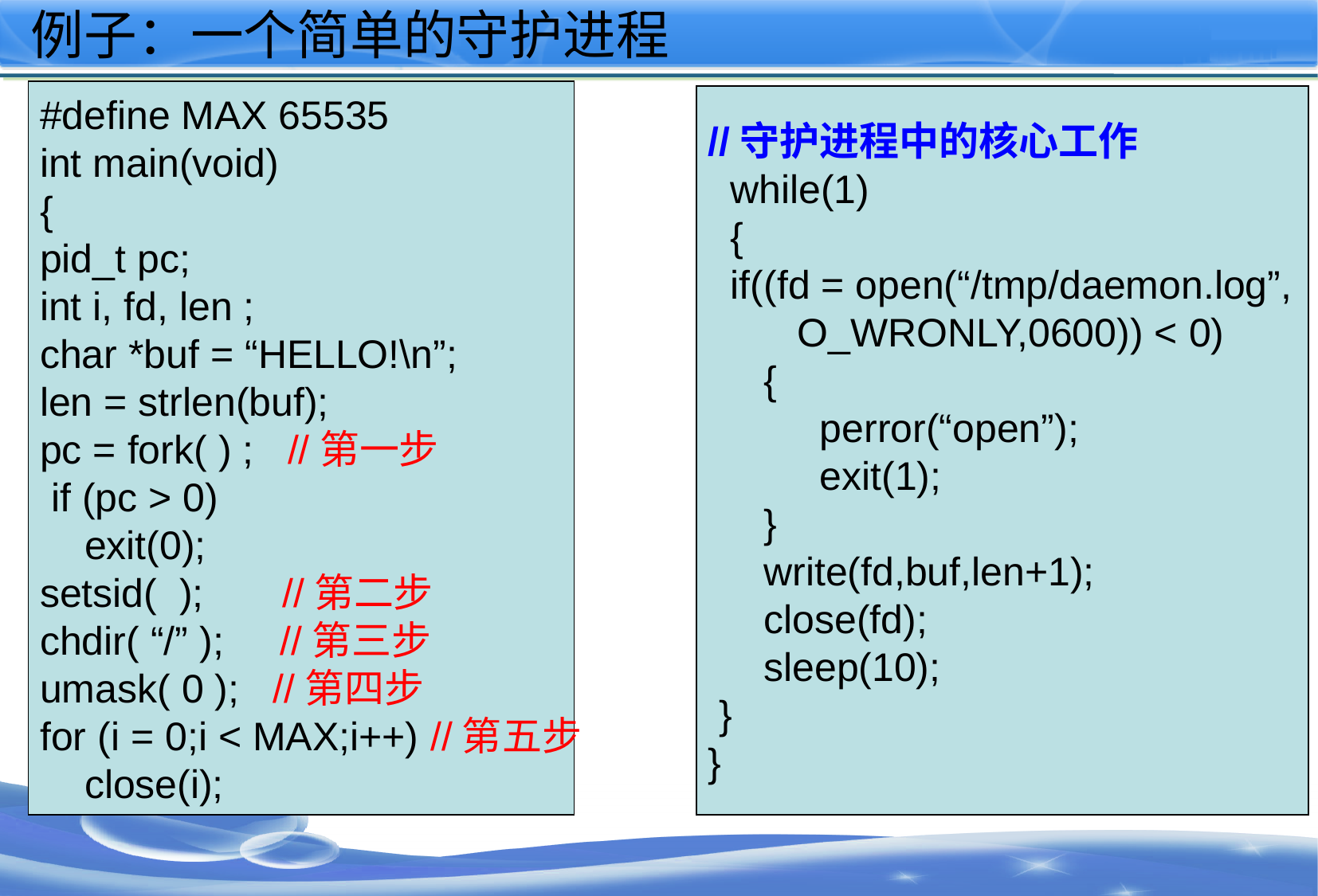

# 例子：一个简单的守护进程
#define MAX 65535
int main(void)
{
pid_t pc;
int i, fd, len ;
char *buf = “HELLO!\n”;
len = strlen(buf);
pc = fork( ) ;   //第一步
 if (pc > 0)
    exit(0);
setsid(  );       //第二步
chdir( “/” );     //第三步
umask( 0 );   //第四步
for (i = 0;i < MAX;i++) //第五步
    close(i);
//守护进程中的核心工作
  while(1)
  {
  if((fd = open(“/tmp/daemon.log”,
        O_WRONLY,0600)) < 0)
     {
          perror(“open”);
          exit(1);
     }
     write(fd,buf,len+1);
     close(fd);
     sleep(10);
 }
}